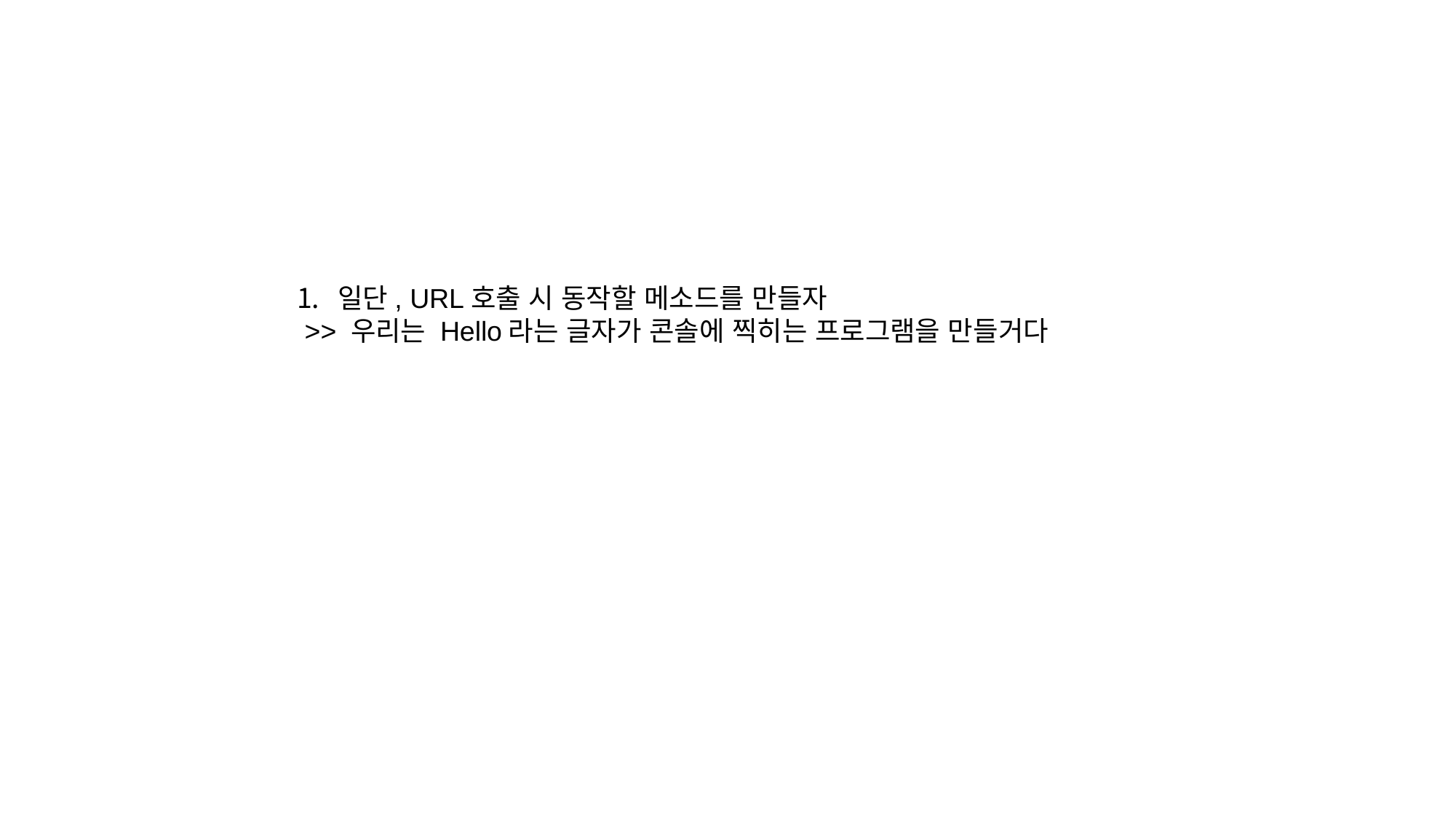

일단, URL호출 시 동작할 메소드를 만들자
 >> 우리는 Hello라는 글자가 콘솔에 찍히는 프로그램을 만들거다